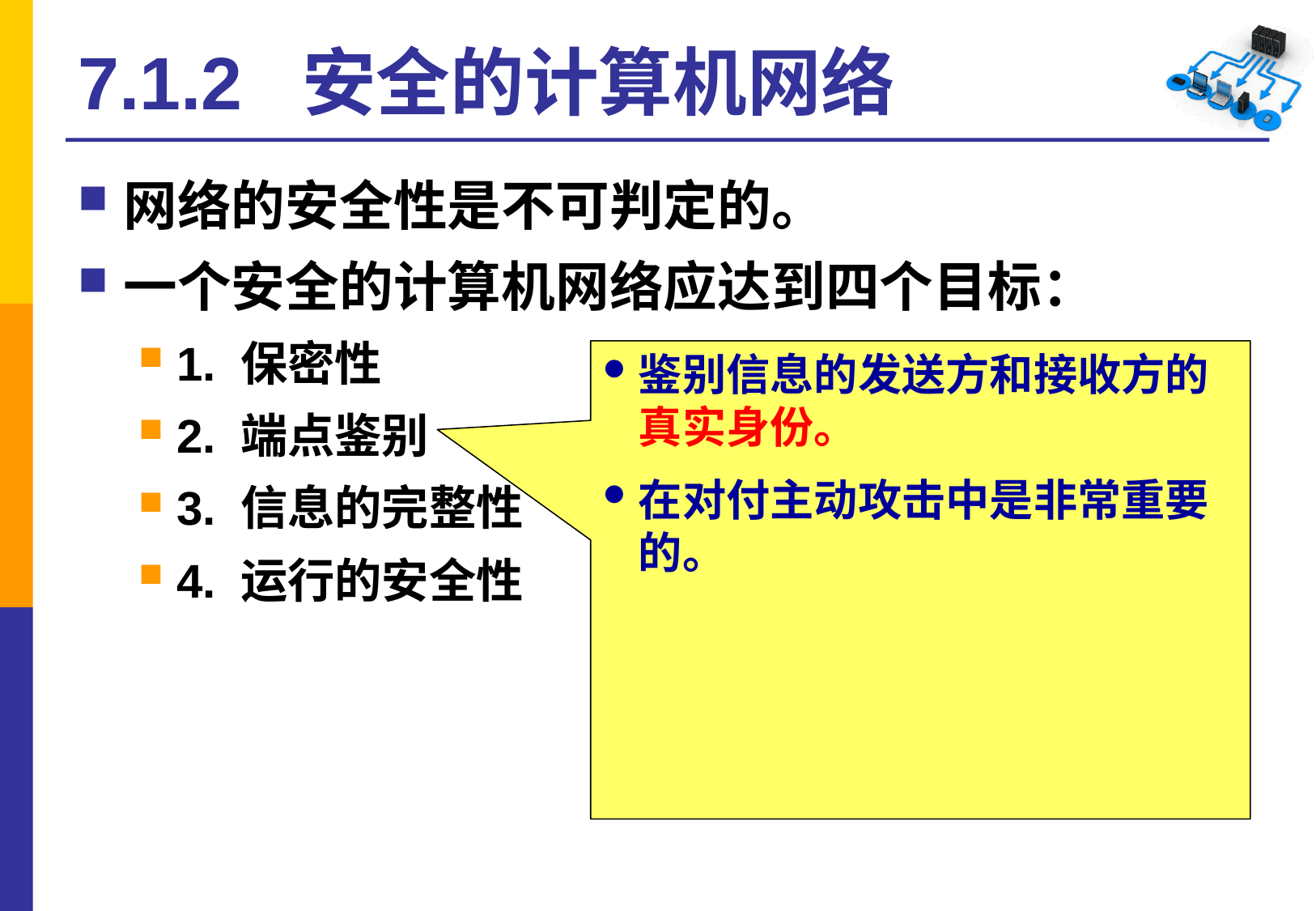

# 7.1.2  安全的计算机网络
网络的安全性是不可判定的。
一个安全的计算机网络应达到四个目标：
1. 保密性
2. 端点鉴别
3. 信息的完整性
4. 运行的安全性
鉴别信息的发送方和接收方的真实身份。
在对付主动攻击中是非常重要的。